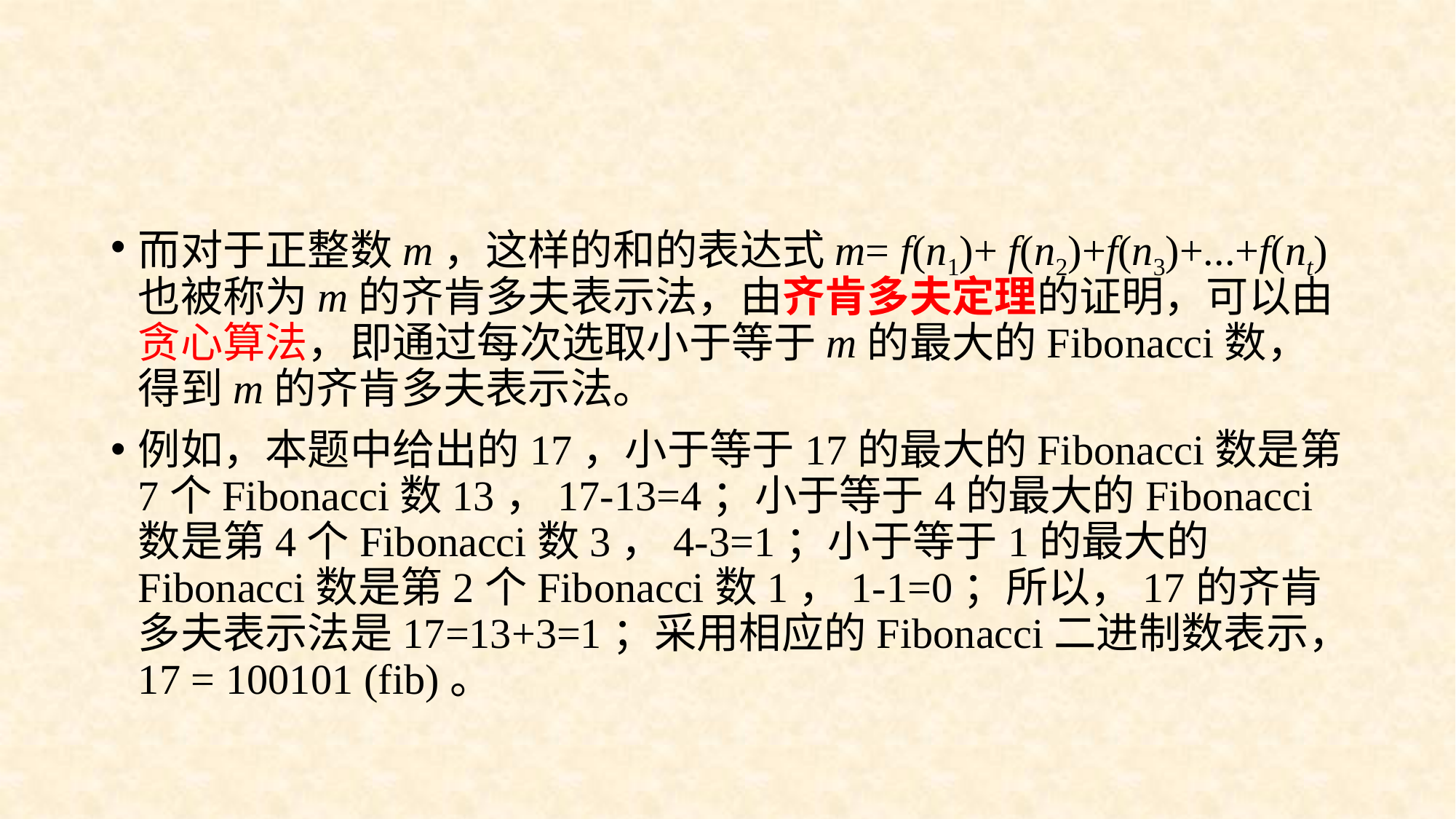

#
而对于正整数m，这样的和的表达式m= f(n1)+ f(n2)+f(n3)+...+f(nt)也被称为m的齐肯多夫表示法，由齐肯多夫定理的证明，可以由贪心算法，即通过每次选取小于等于m的最大的Fibonacci数，得到m的齐肯多夫表示法。
例如，本题中给出的17，小于等于17的最大的Fibonacci数是第7个Fibonacci数13，17-13=4；小于等于4的最大的Fibonacci数是第4个Fibonacci数3，4-3=1；小于等于1的最大的Fibonacci数是第2个Fibonacci数1，1-1=0；所以，17的齐肯多夫表示法是17=13+3=1；采用相应的Fibonacci二进制数表示，17 = 100101 (fib)。